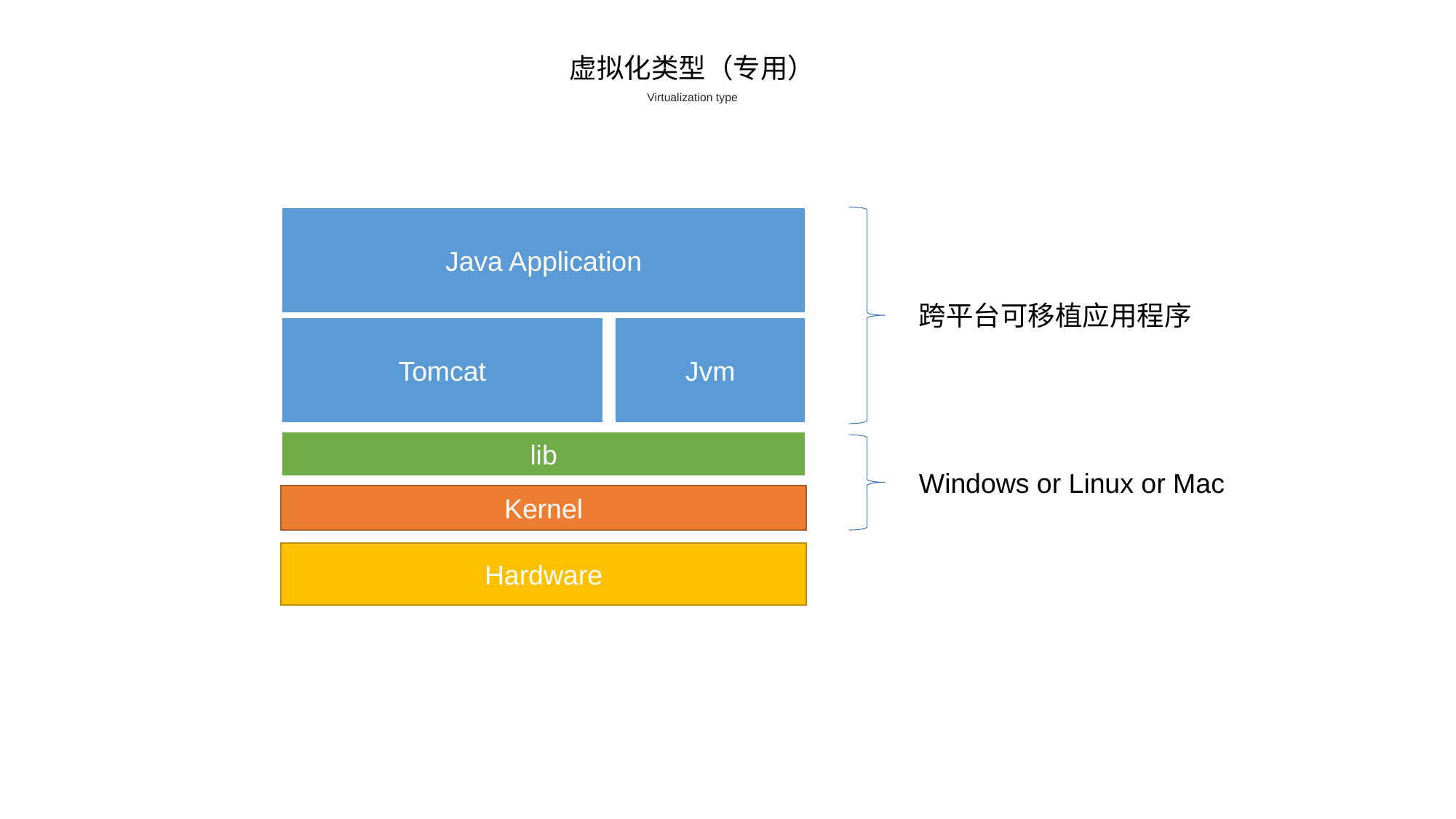

虚拟化类型（专用）

Virtualization type
Java Application

跨平台可移植应用程序
Jvm
Tomcat
lib

Windows or Linux or Mac
Kernel
Hardware